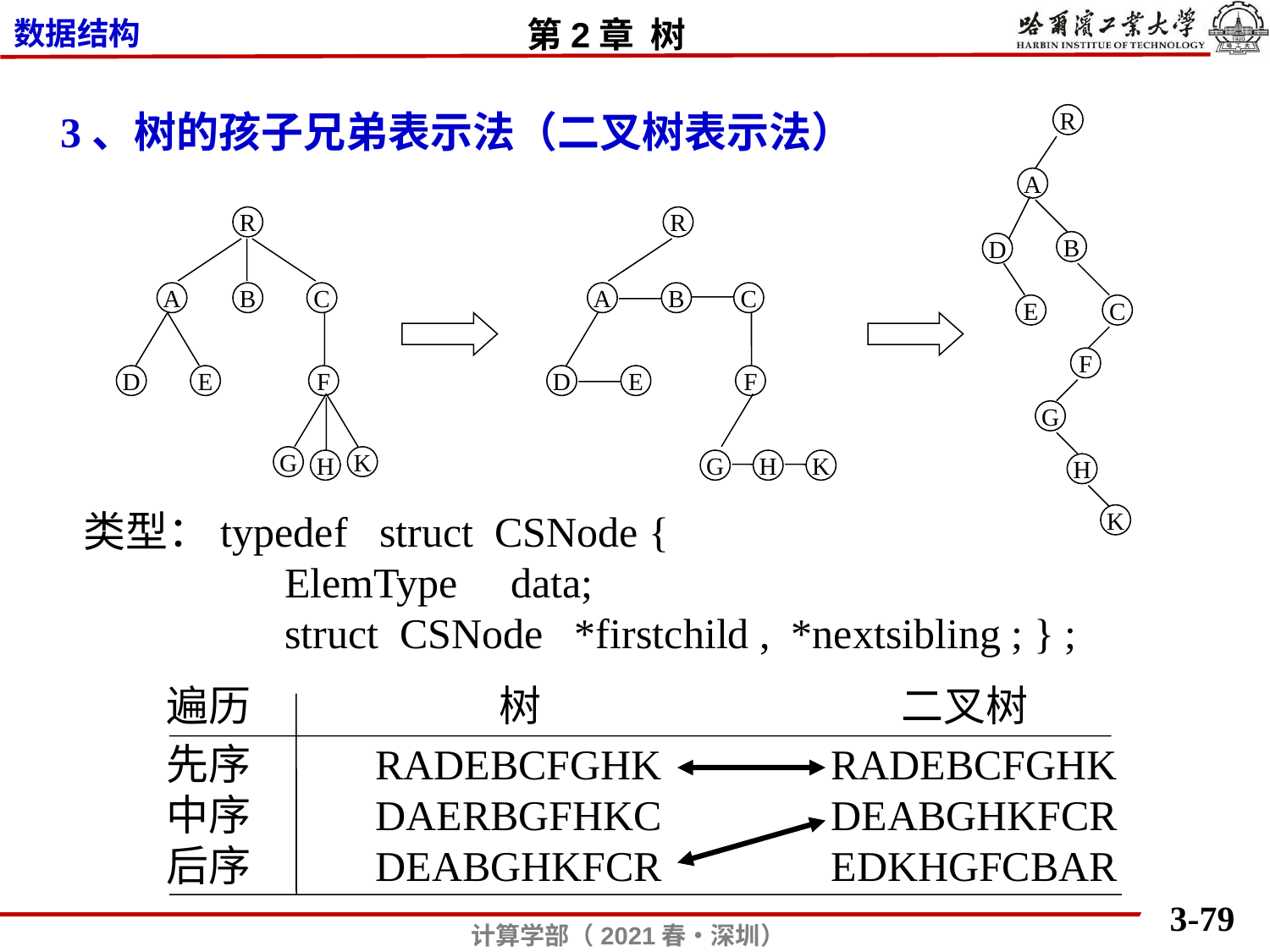

3、树的孩子兄弟表示法（二叉树表示法）
R

A

B
D

E
C

F

G

H

K
R

A
B
C

D
E
F

G
K
H
R

A
B
C

D
E
F

G
H
K

类型：typedef   struct  CSNode {
                   ElemType     data;
                   struct  CSNode   *firstchild ,  *nextsibling ; } ;
遍历
树
二叉树

先序            RADEBCFGHK                RADEBCFGHK
中序            DAERBGFHKC                DEABGHKFCR
后序            DEABGHKFCR                EDKHGFCBAR